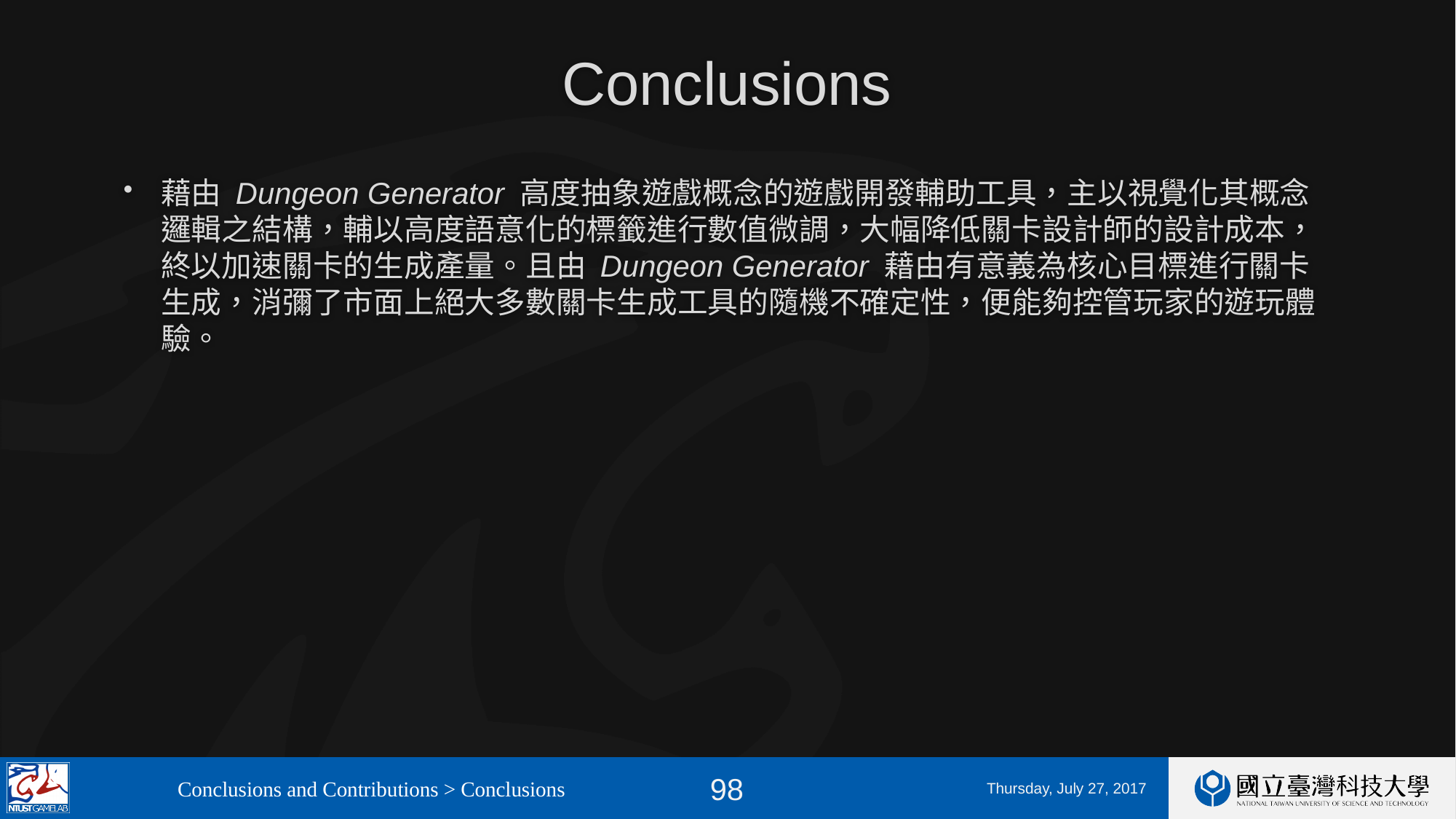

# Conclusions
藉由 Dungeon Generator 高度抽象遊戲概念的遊戲開發輔助工具，主以視覺化其概念邏輯之結構，輔以高度語意化的標籤進行數值微調，大幅降低關卡設計師的設計成本，終以加速關卡的生成產量。且由 Dungeon Generator 藉由有意義為核心目標進行關卡生成，消彌了市面上絕大多數關卡生成工具的隨機不確定性，便能夠控管玩家的遊玩體驗。
Conclusions and Contributions > Conclusions
Thursday, July 27, 2017
98